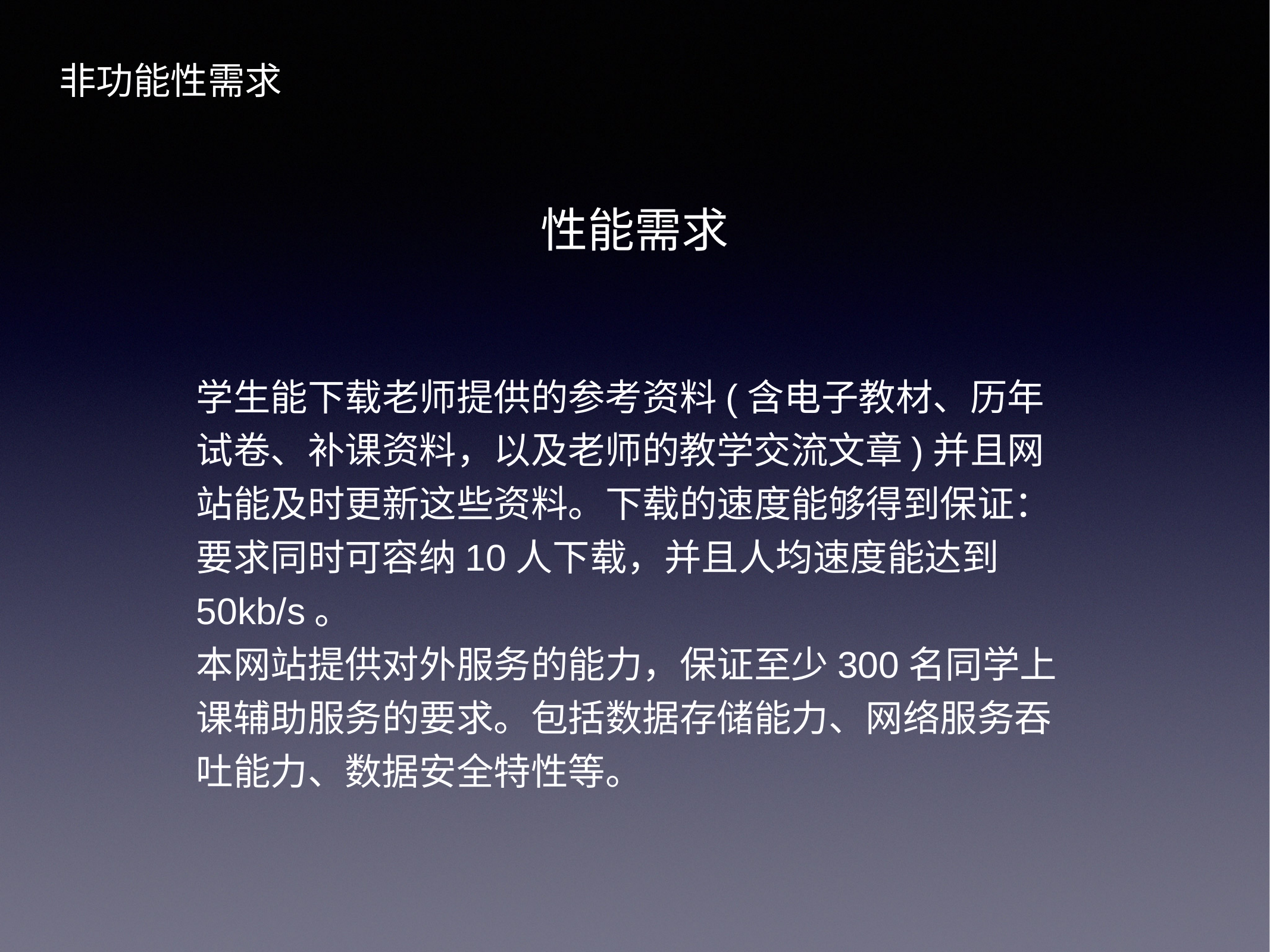

非功能性需求
性能需求
学生能下载老师提供的参考资料(含电子教材、历年试卷、补课资料，以及老师的教学交流文章)并且网站能及时更新这些资料。下载的速度能够得到保证：要求同时可容纳10人下载，并且人均速度能达到50kb/s。
本网站提供对外服务的能力，保证至少300名同学上课辅助服务的要求。包括数据存储能力、网络服务吞吐能力、数据安全特性等。